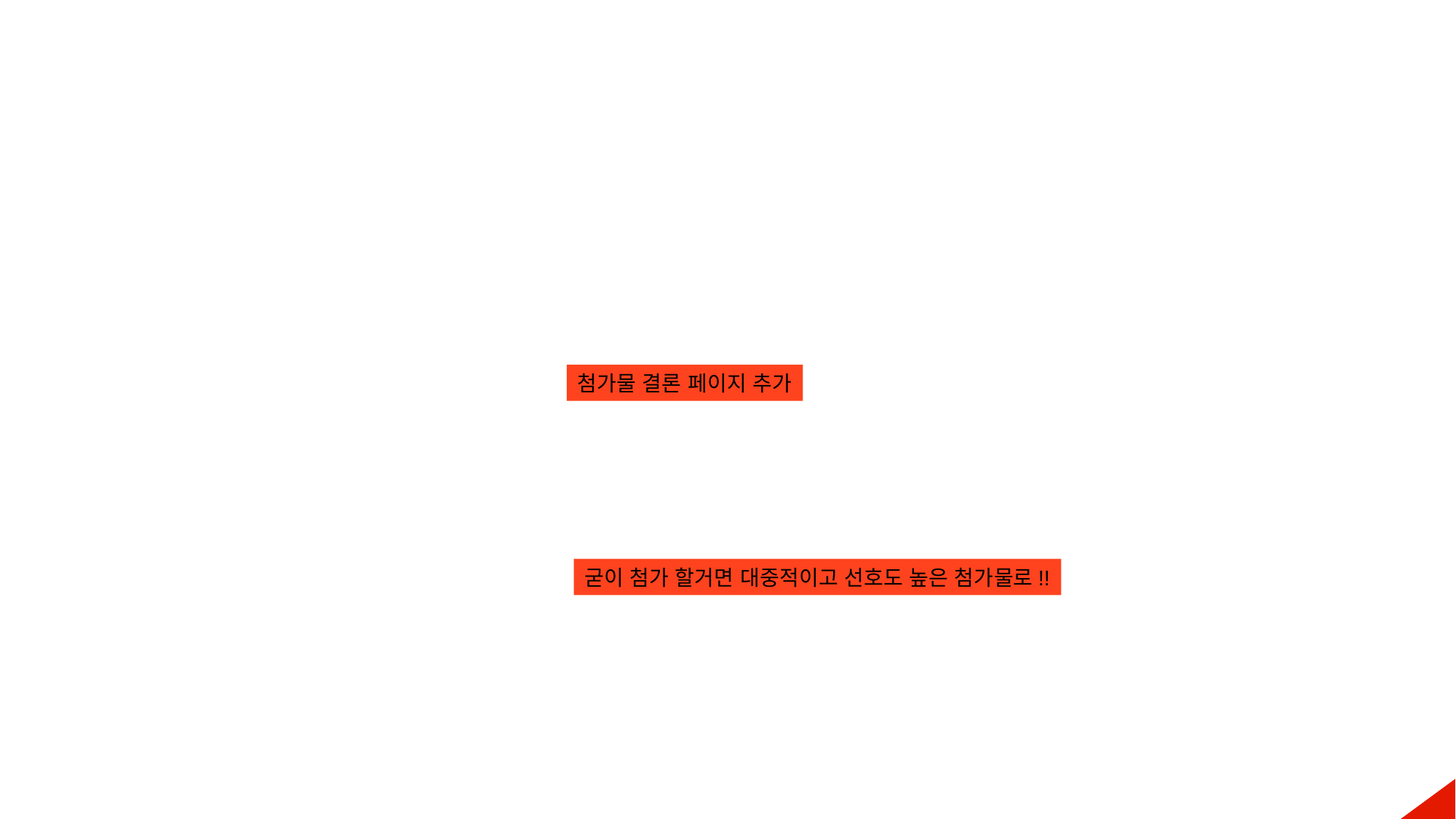

첨가물 결론 페이지 추가
굳이 첨가 할거면 대중적이고 선호도 높은 첨가물로!!